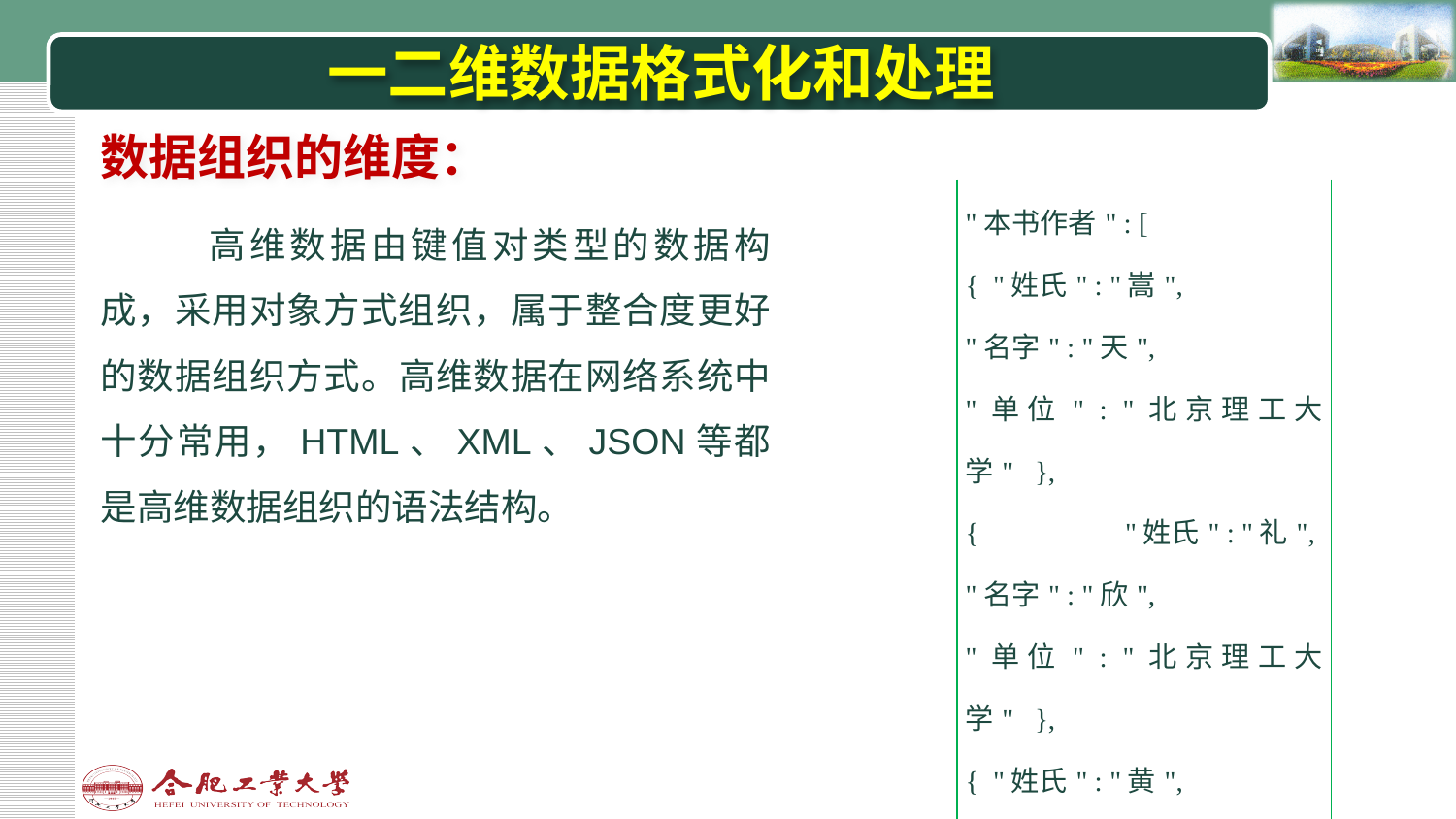

# 一二维数据格式化和处理
数据组织的维度：
| "本书作者" : [ { "姓氏" : "嵩", "名字" : "天", "单位" : "北京理工大学" }, { "姓氏" : "礼", "名字" : "欣", "单位" : "北京理工大学" }, { "姓氏" : "黄", "名字" : "天羽", "单位" : "北京理工大学" } ] |
| --- |
  高维数据由键值对类型的数据构成，采用对象方式组织，属于整合度更好的数据组织方式。高维数据在网络系统中十分常用，HTML、XML、JSON等都是高维数据组织的语法结构。